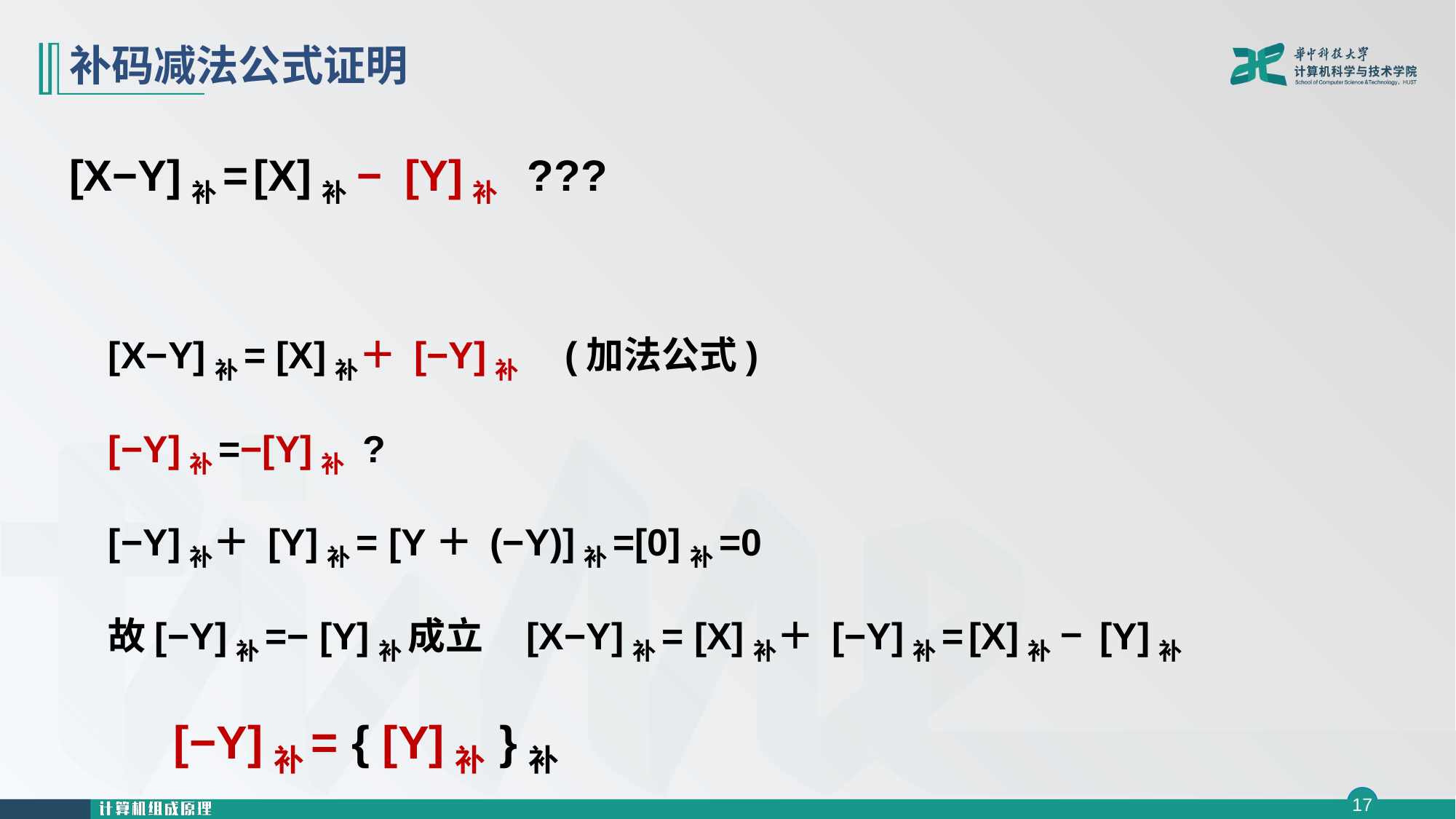

# 补码减法公式证明
[X−Y]补= [X]补 − [Y]补      ???

	[X−Y]补= [X]补＋ [−Y]补      (加法公式)
	[−Y]补=−[Y]补 ?
	[−Y]补＋ [Y]补= [Y＋ (−Y)]补=[0]补=0
	故[−Y]补=− [Y]补 成立    [X−Y]补= [X]补＋ [−Y]补= [X]补 − [Y]补
	[−Y]补= { [Y]补 }补